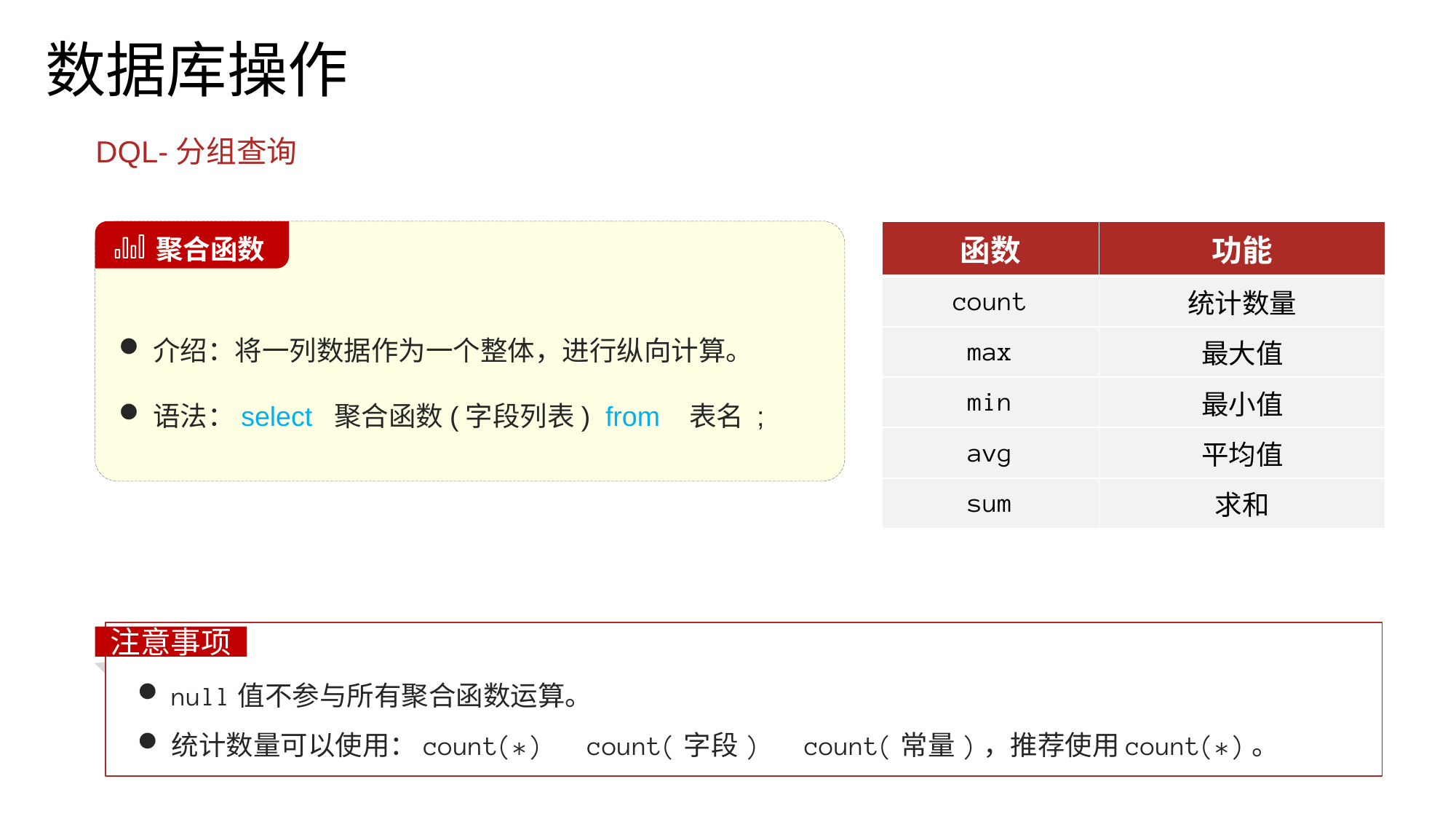

数据库操作
DQL-分组查询
介绍：将一列数据作为一个整体，进行纵向计算。
语法：select  聚合函数(字段列表)  from   表名 ;
        聚合函数
| 函数 | 功能 |
| --- | --- |
| count | 统计数量 |
| max | 最大值 |
| min | 最小值 |
| avg | 平均值 |
| sum | 求和 |

注意事项

null值不参与所有聚合函数运算。
统计数量可以使用：count(*)   count(字段)   count(常量)，推荐使用count(*)。